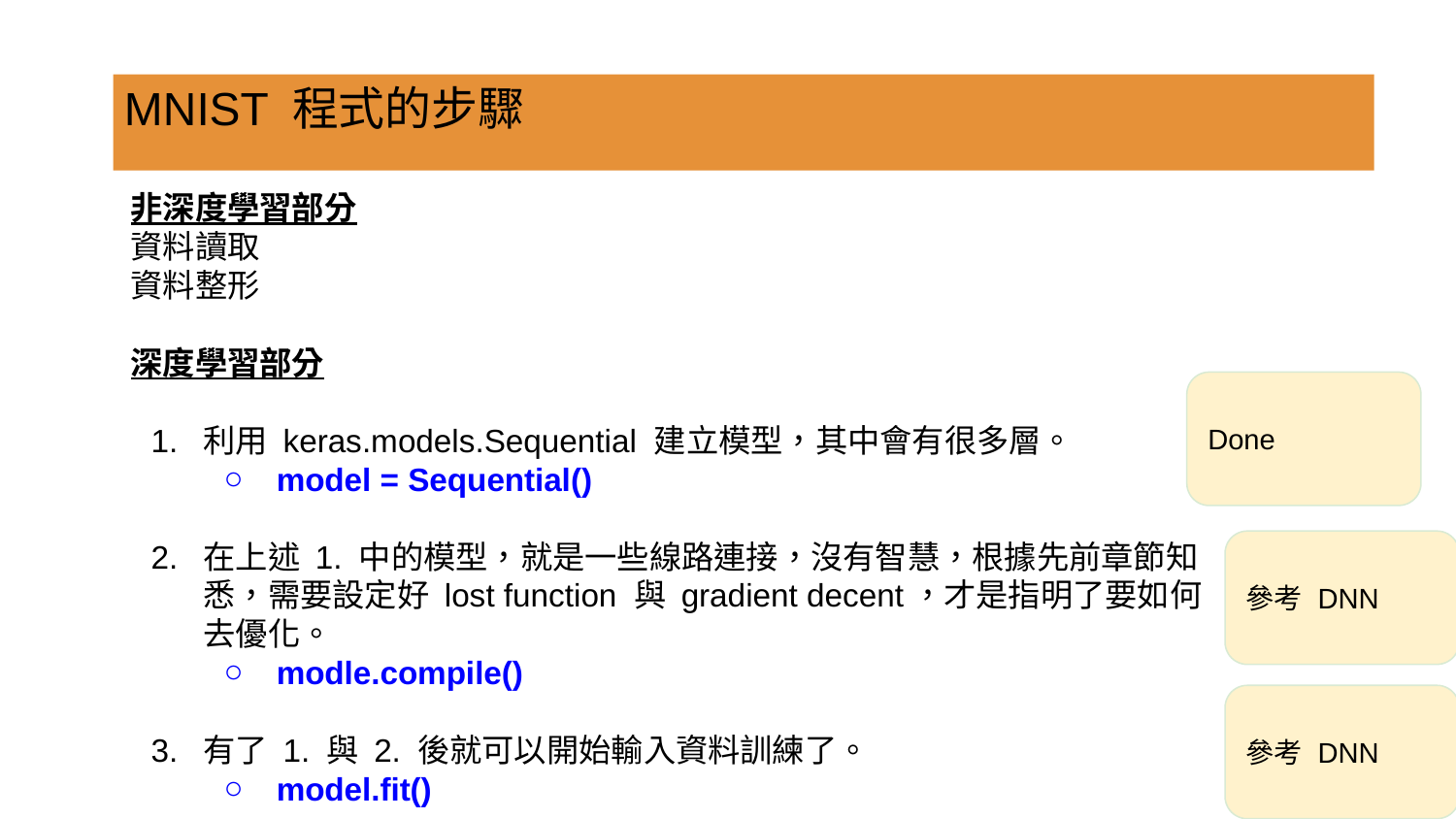

MNIST 程式的步驟
非深度學習部分
資料讀取
資料整形

深度學習部分

利用 keras.models.Sequential 建立模型，其中會有很多層。
model = Sequential()

在上述 1. 中的模型，就是一些線路連接，沒有智慧，根據先前章節知悉，需要設定好 lost function 與 gradient decent，才是指明了要如何去優化。
modle.compile()

有了 1. 與 2. 後就可以開始輸入資料訓練了。
model.fit()

Done
參考 DNN
參考 DNN